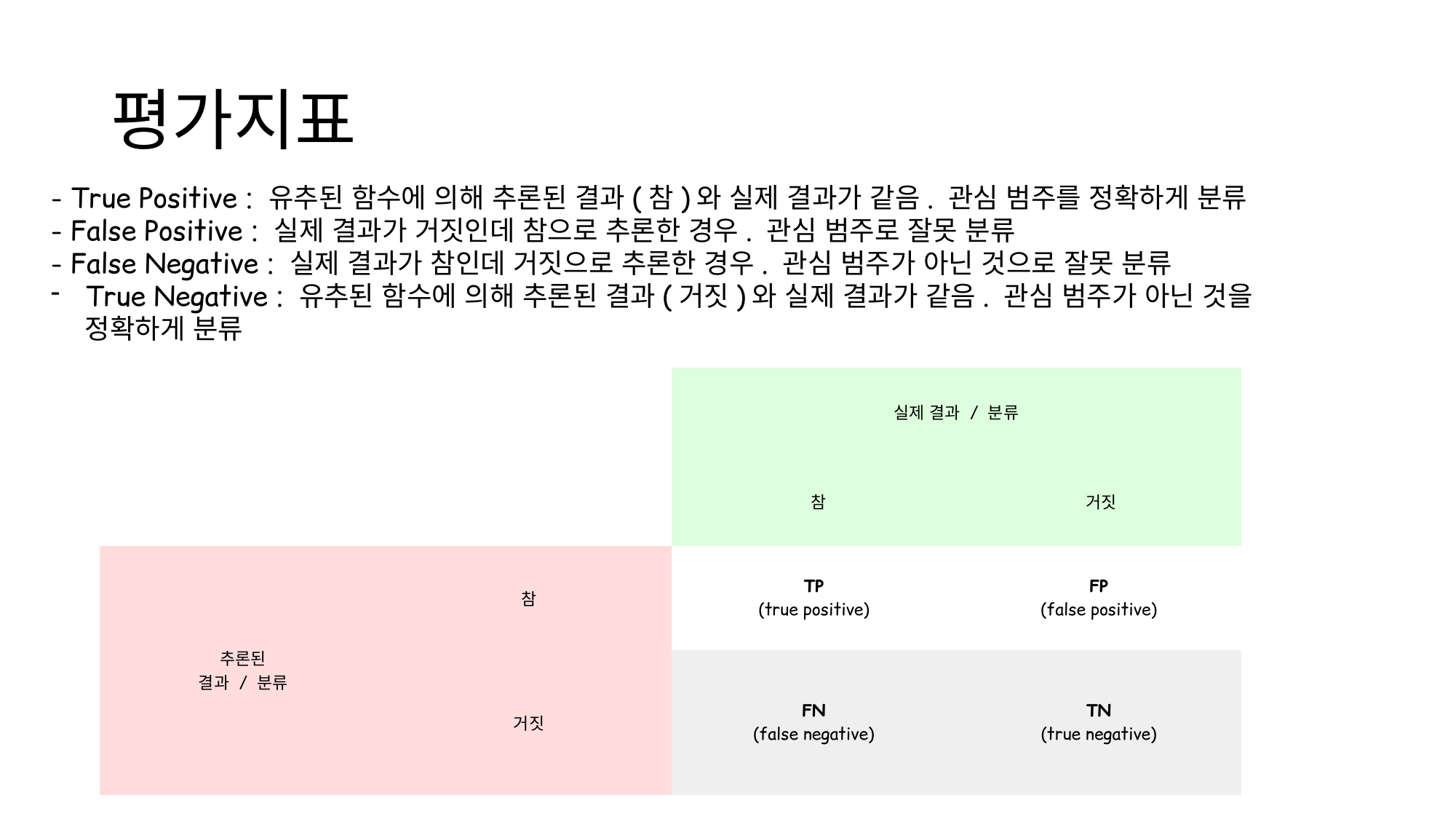

# 평가지표
- True Positive : 유추된 함수에 의해 추론된 결과(참)와 실제 결과가 같음. 관심 범주를 정확하게 분류
- False Positive : 실제 결과가 거짓인데 참으로 추론한 경우. 관심 범주로 잘못 분류
- False Negative : 실제 결과가 참인데 거짓으로 추론한 경우. 관심 범주가 아닌 것으로 잘못 분류
True Negative : 유추된 함수에 의해 추론된 결과(거짓)와 실제 결과가 같음. 관심 범주가 아닌 것을
정확하게 분류
|  |  | 실제 결과 / 분류 |  |
| --- | --- | --- | --- |
|  |  | 참 | 거짓 |
| 추론된 결과 / 분류 | 참 | TP (true positive) | FP (false positive) |
|  | 거짓 | FN (false negative) | TN (true negative) |